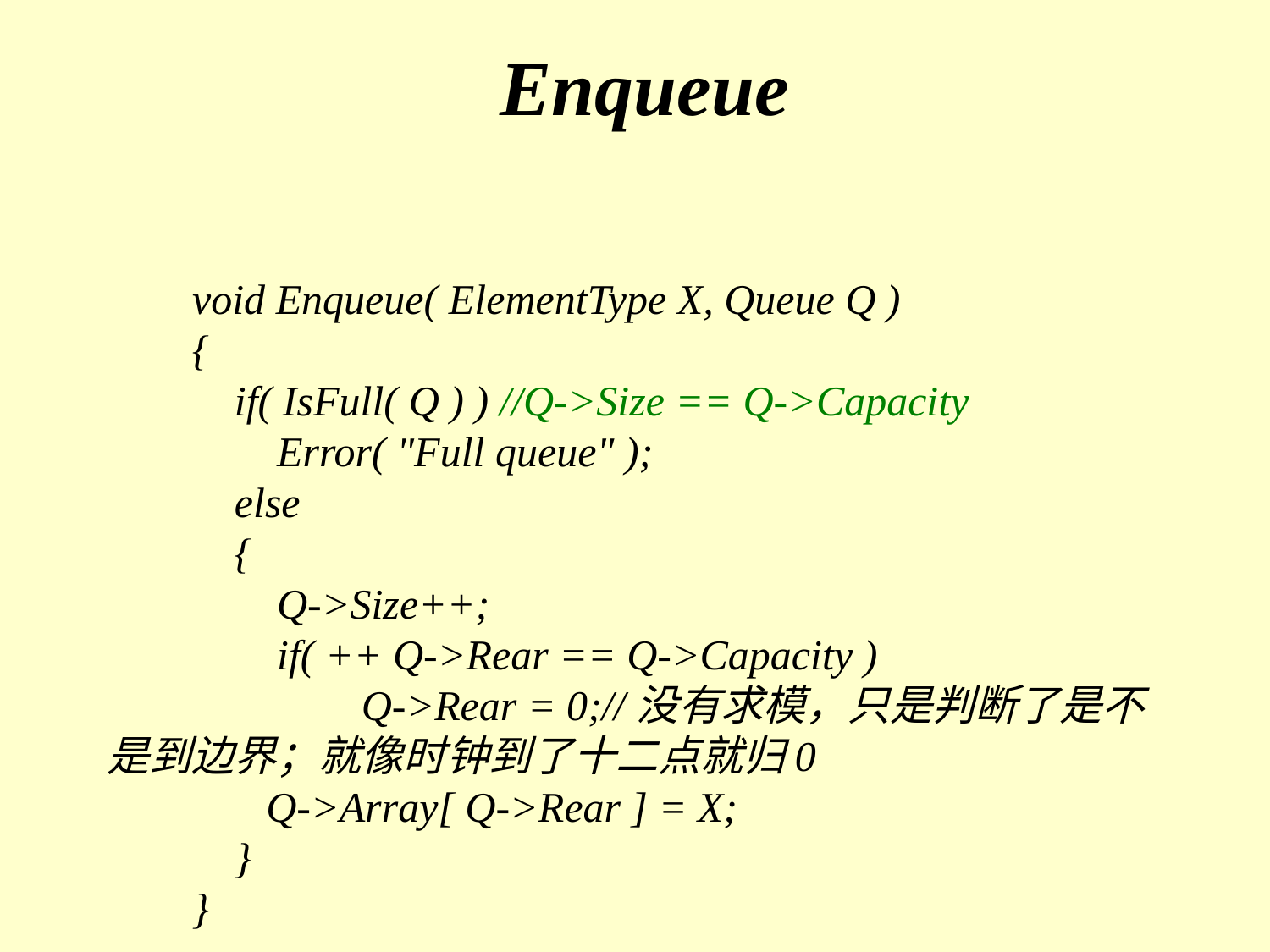

# Enqueue
        void Enqueue( ElementType X, Queue Q )
        {
            if( IsFull( Q ) ) //Q->Size == Q->Capacity
                Error( "Full queue" );
            else
            {
                Q->Size++;
	    if( ++ Q->Rear == Q->Capacity )
 		Q->Rear = 0;//没有求模，只是判断了是不是到边界；就像时钟到了十二点就归0
	   Q->Array[ Q->Rear ] = X;
            }
        }